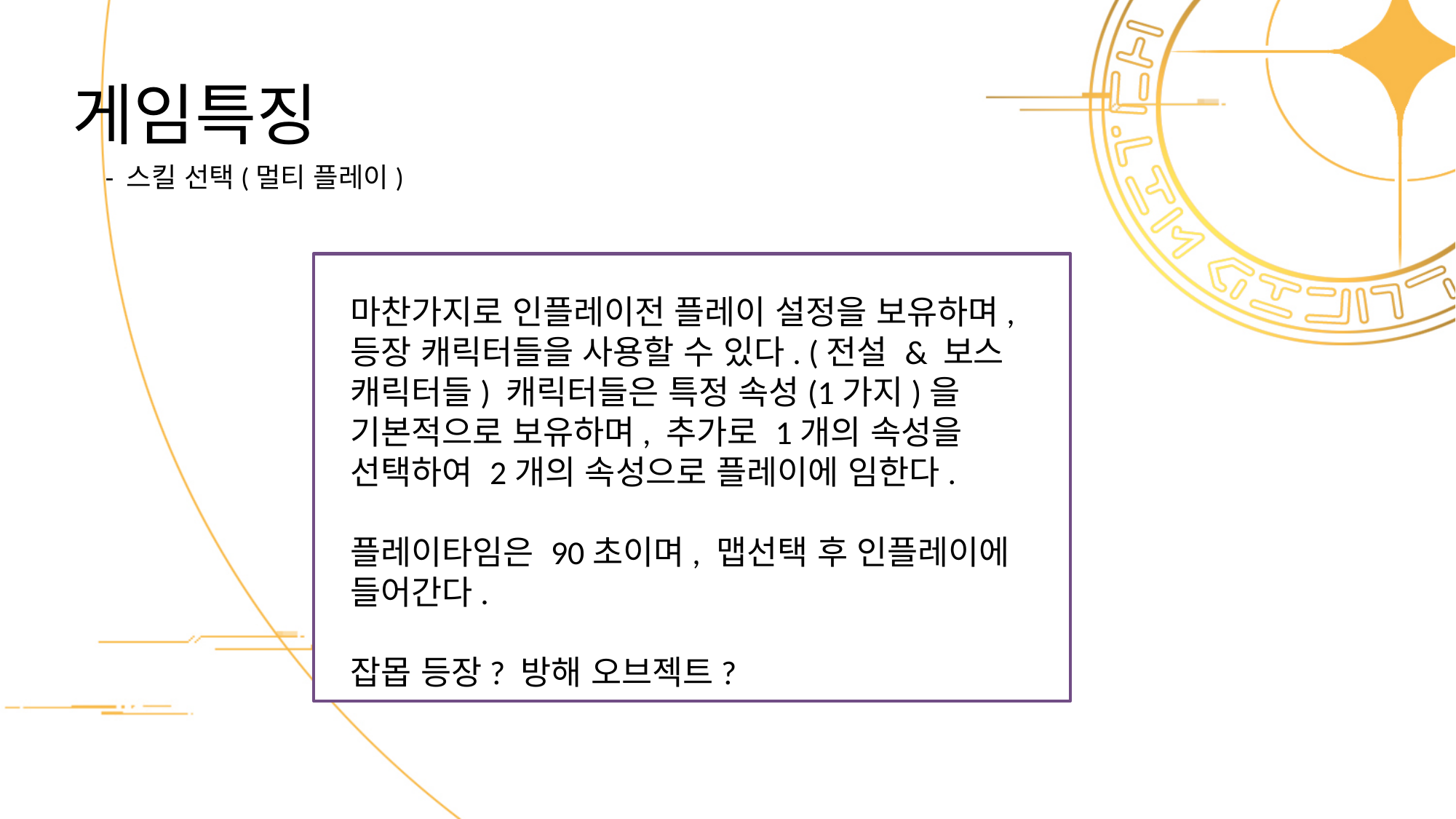

# 게임특징
- 스킬 선택(멀티 플레이)

마찬가지로 인플레이전 플레이 설정을 보유하며, 등장 캐릭터들을 사용할 수 있다. (전설 & 보스 캐릭터들) 캐릭터들은 특정 속성(1가지)을 기본적으로 보유하며, 추가로 1개의 속성을 선택하여 2개의 속성으로 플레이에 임한다.

플레이타임은 90초이며, 맵선택 후 인플레이에 들어간다.

잡몹 등장? 방해 오브젝트?